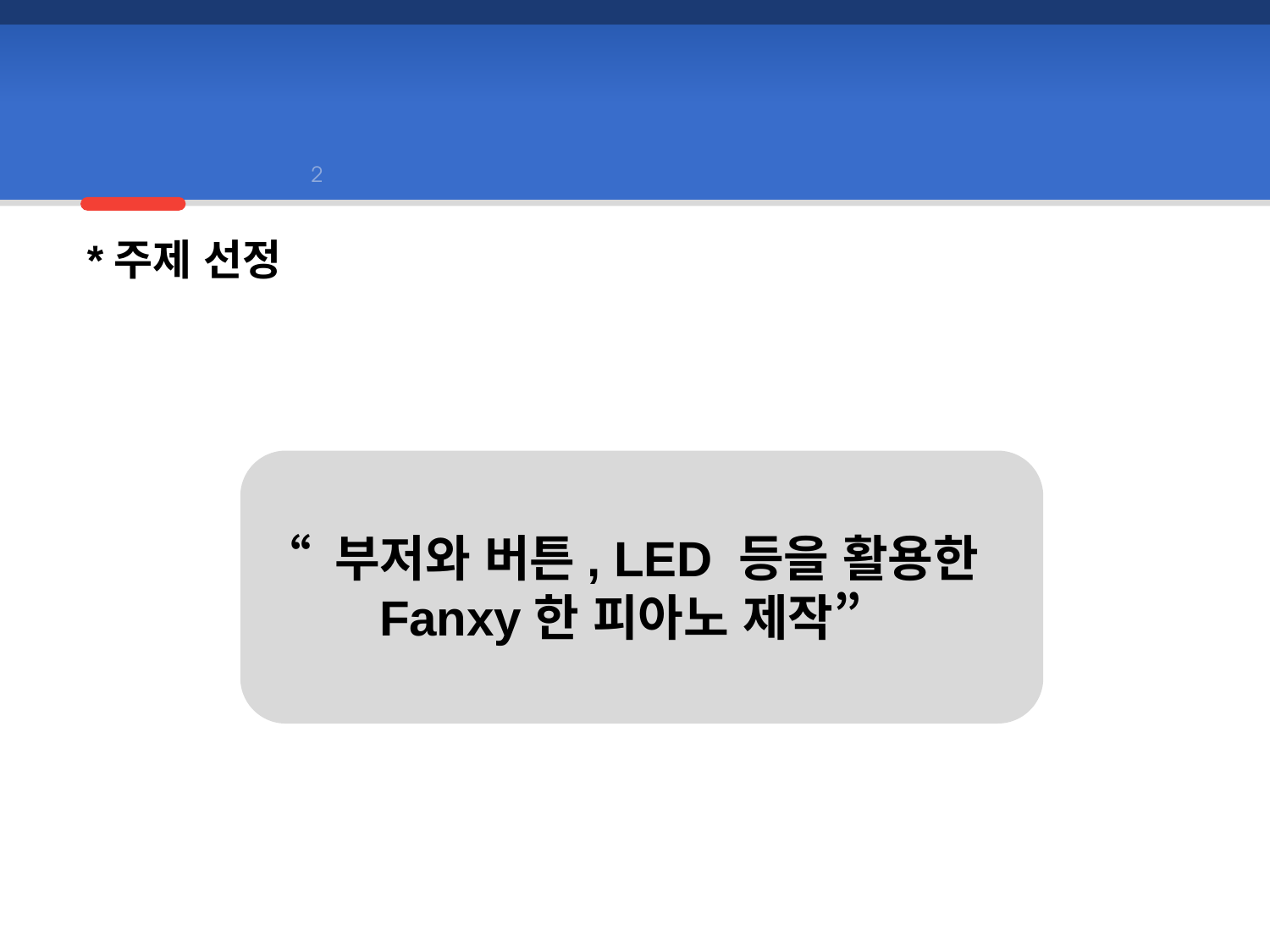

부품 및 기능
2
1
3

*주제 선정

“ 부저와 버튼, LED 등을 활용한 Fanxy한 피아노 제작”